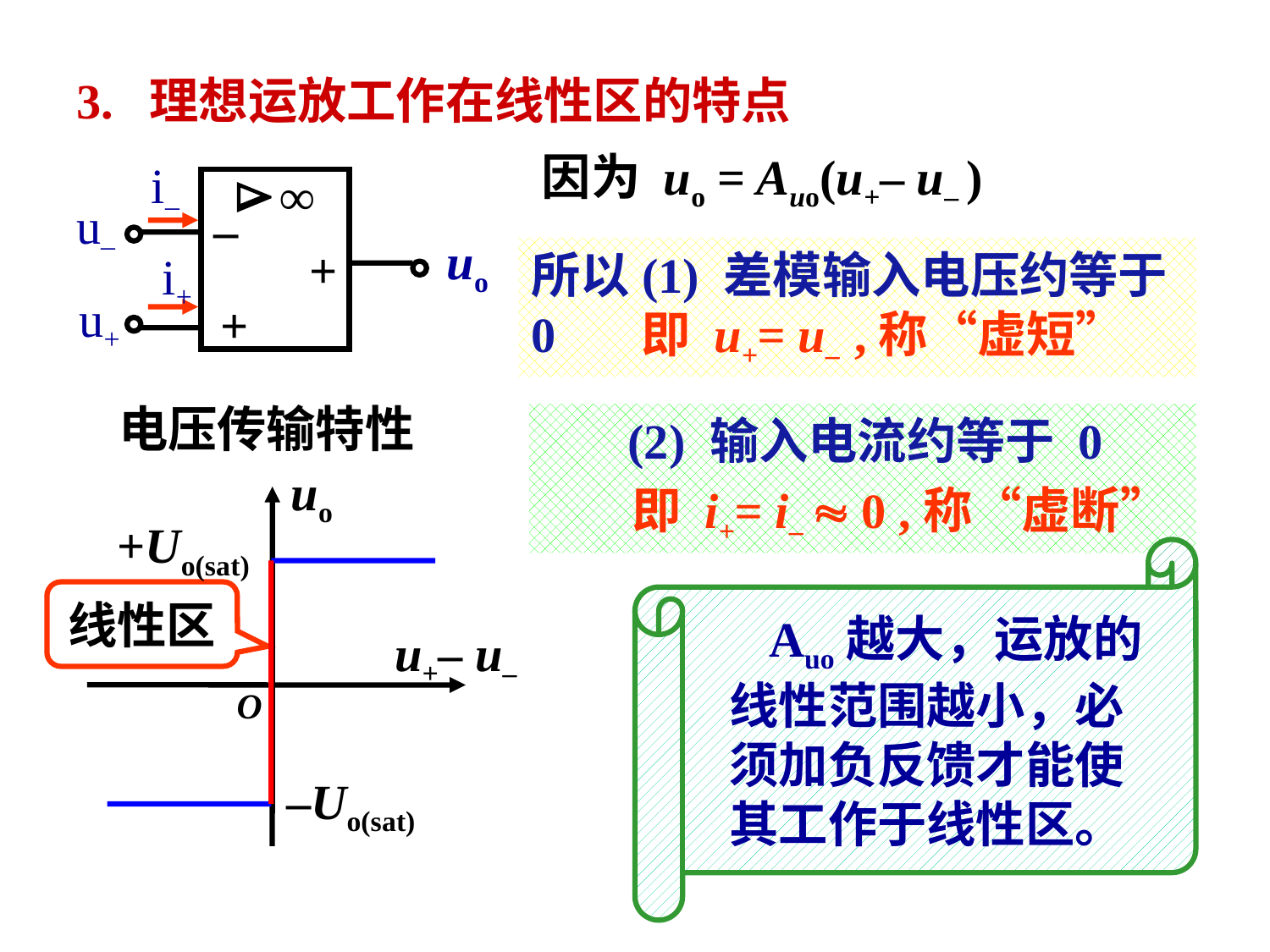

# 3.  理想运放工作在线性区的特点
因为 uo = Auo(u+– u– )
i–
∞
Δ

u–
–

uo

+
i+

u+
+

所以(1) 差模输入电压约等于0      即 u+= u–  ,称“虚短”
电压传输特性
       (2) 输入电流约等于 0
       即 i+= i– ≈ 0 ,称“虚断”
uo

+Uo(sat)

线性区
    u+– u–

–Uo(sat)
      Auo越大，运放的
  线性范围越小，必
  须加负反馈才能使
  其工作于线性区。
 O